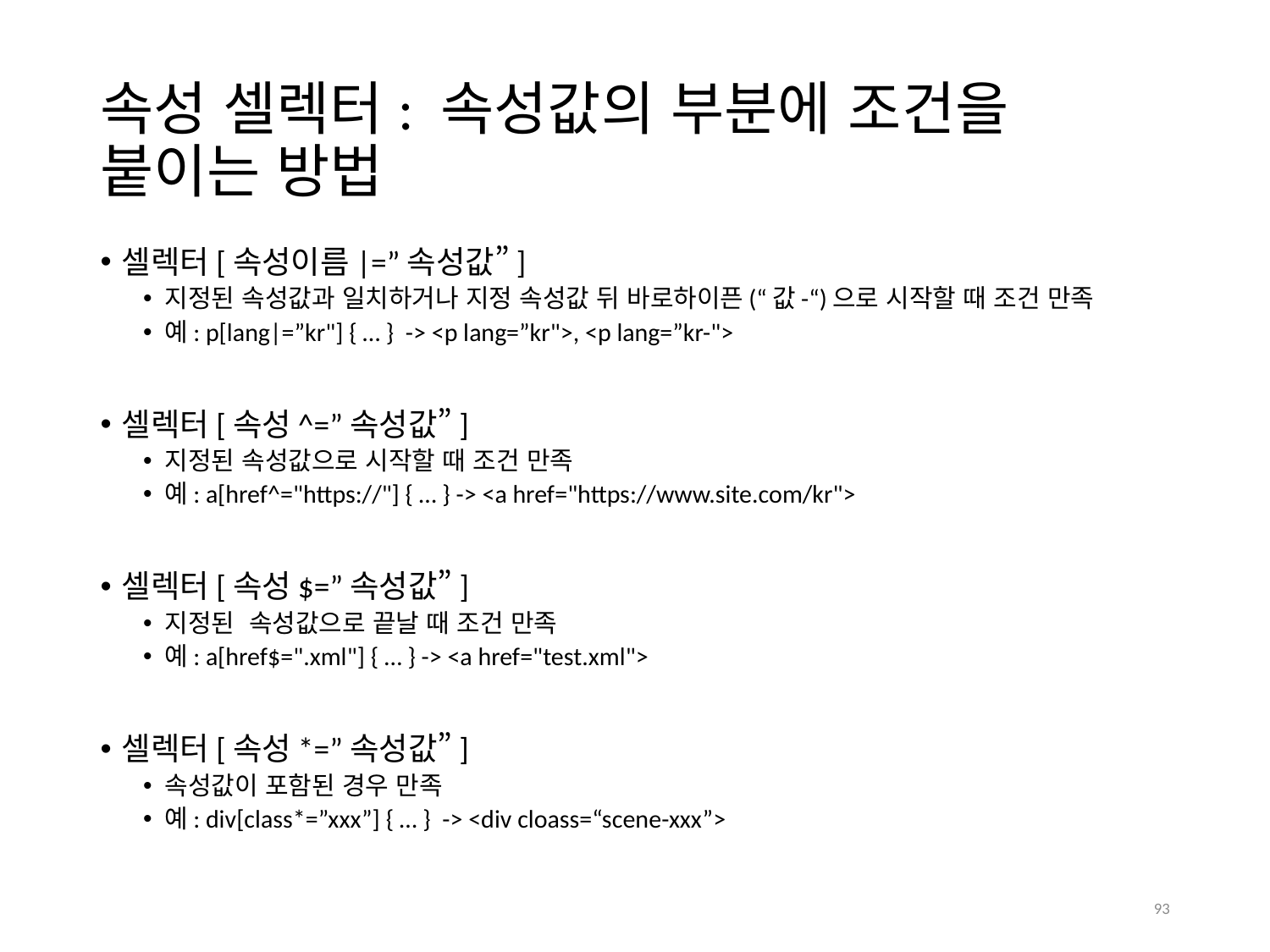

# 속성 셀렉터: 속성값의 부분에 조건을 붙이는 방법
셀렉터[속성이름|=”속성값”]
지정된 속성값과 일치하거나 지정 속성값 뒤 바로하이픈(“값-“)으로 시작할 때 조건 만족
예: p[lang|=”kr"] { … }  -> <p lang=”kr">, <p lang=”kr-">

셀렉터[속성^=”속성값”]
지정된 속성값으로 시작할 때 조건 만족
예: a[href^="https://"] { … } -> <a href="https://www.site.com/kr">

셀렉터[속성$=”속성값”]
지정된  속성값으로 끝날 때 조건 만족
예: a[href$=".xml"] { … } -> <a href="test.xml">

셀렉터[속성*=”속성값”]
속성값이 포함된 경우 만족
예: div[class*=”xxx”] { … }  -> <div cloass=“scene-xxx”>

93